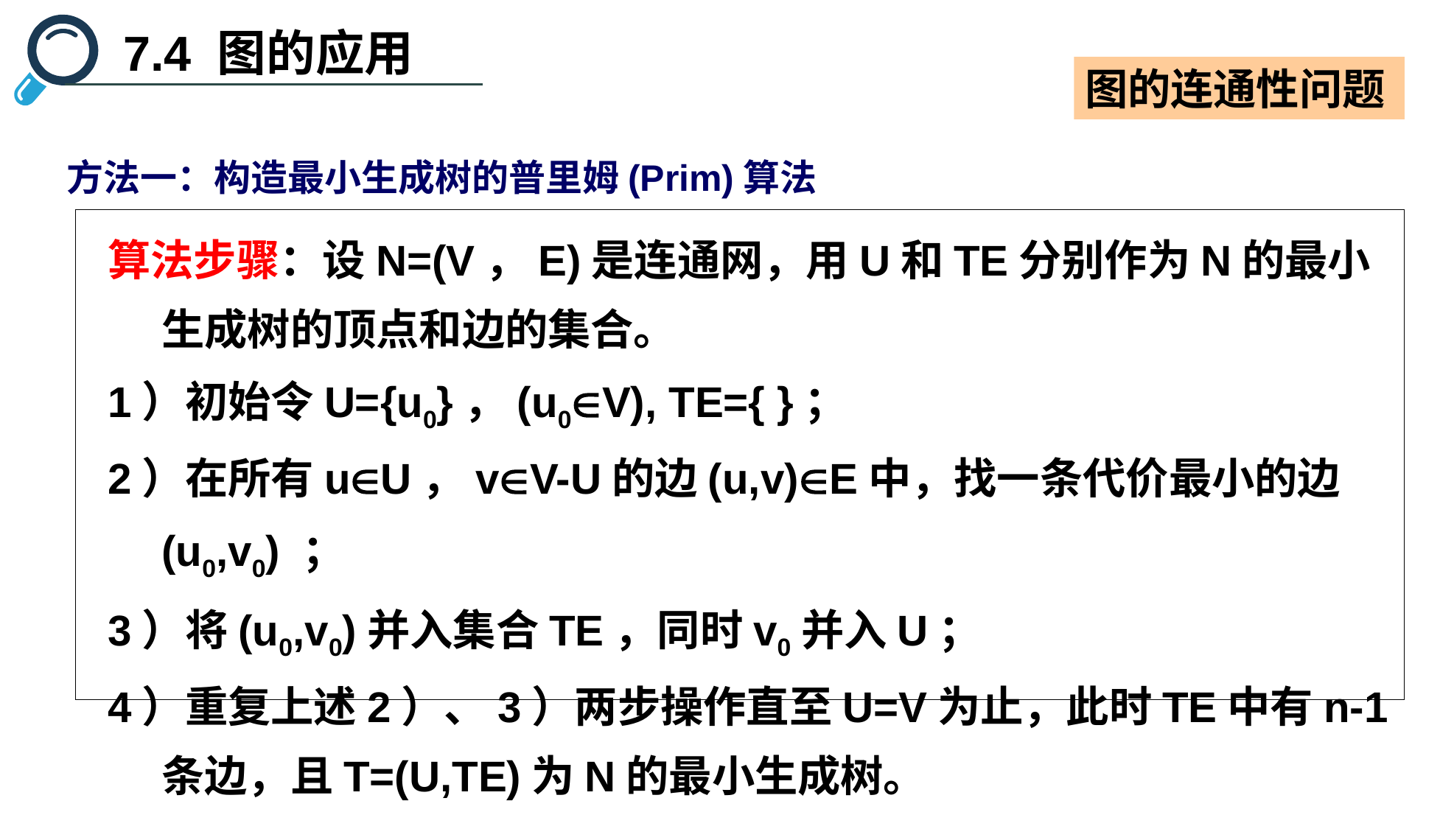

7.4 图的应用
图的连通性问题
方法一：构造最小生成树的普里姆(Prim)算法
算法步骤：设N=(V，E)是连通网，用U和TE分别作为N的最小生成树的顶点和边的集合。
1）初始令U={u0}，(u0∈V), TE={ }；
2）在所有u∈U，v∈V-U的边(u,v)∈E中，找一条代价最小的边(u0,v0) ；
3）将(u0,v0)并入集合TE，同时v0并入U；
4）重复上述2）、3）两步操作直至U=V为止，此时TE中有n-1条边，且T=(U,TE)为N的最小生成树。